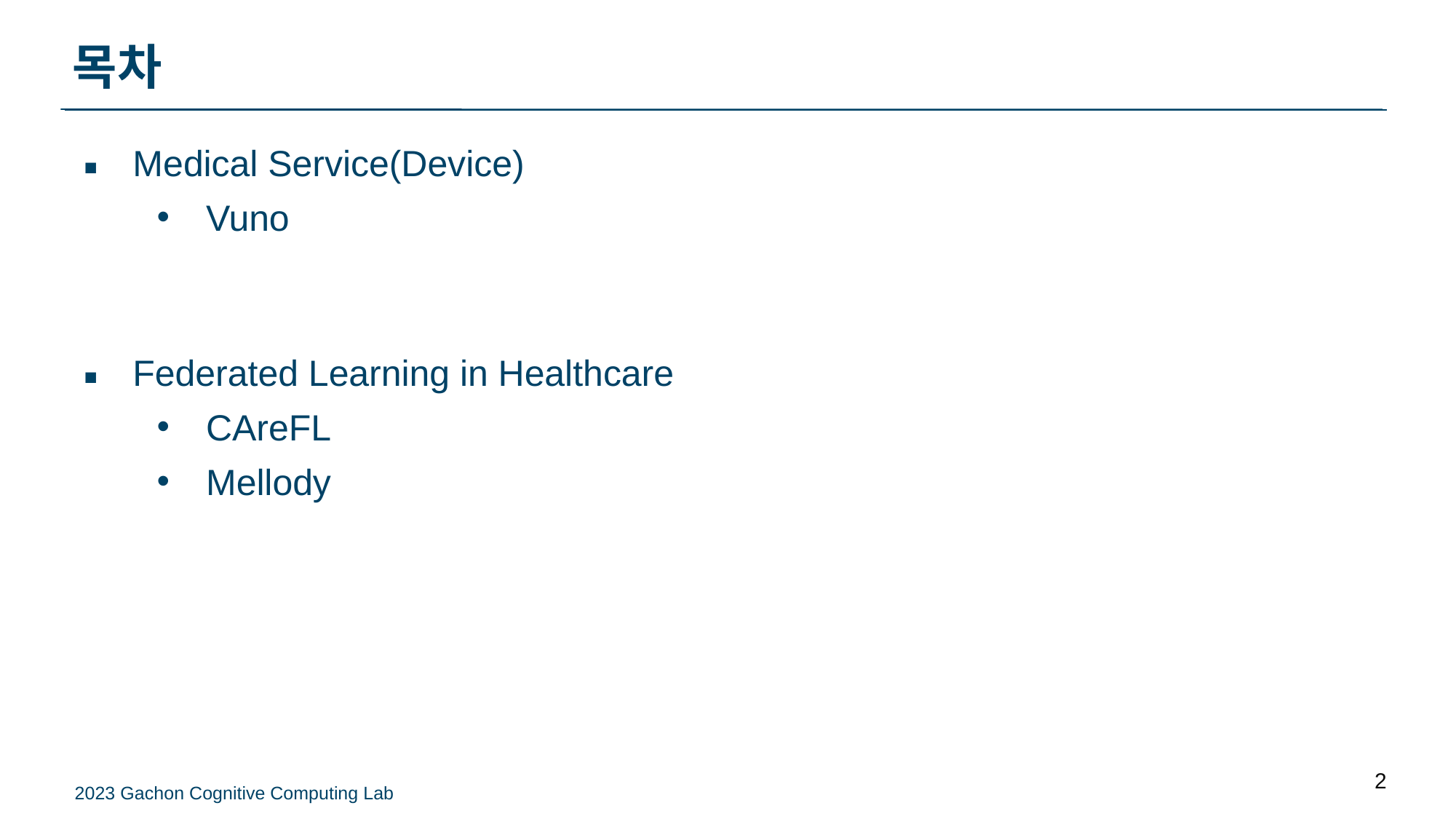

# 목차
Medical Service(Device)
Vuno

Federated Learning in Healthcare
CAreFL
Mellody

2